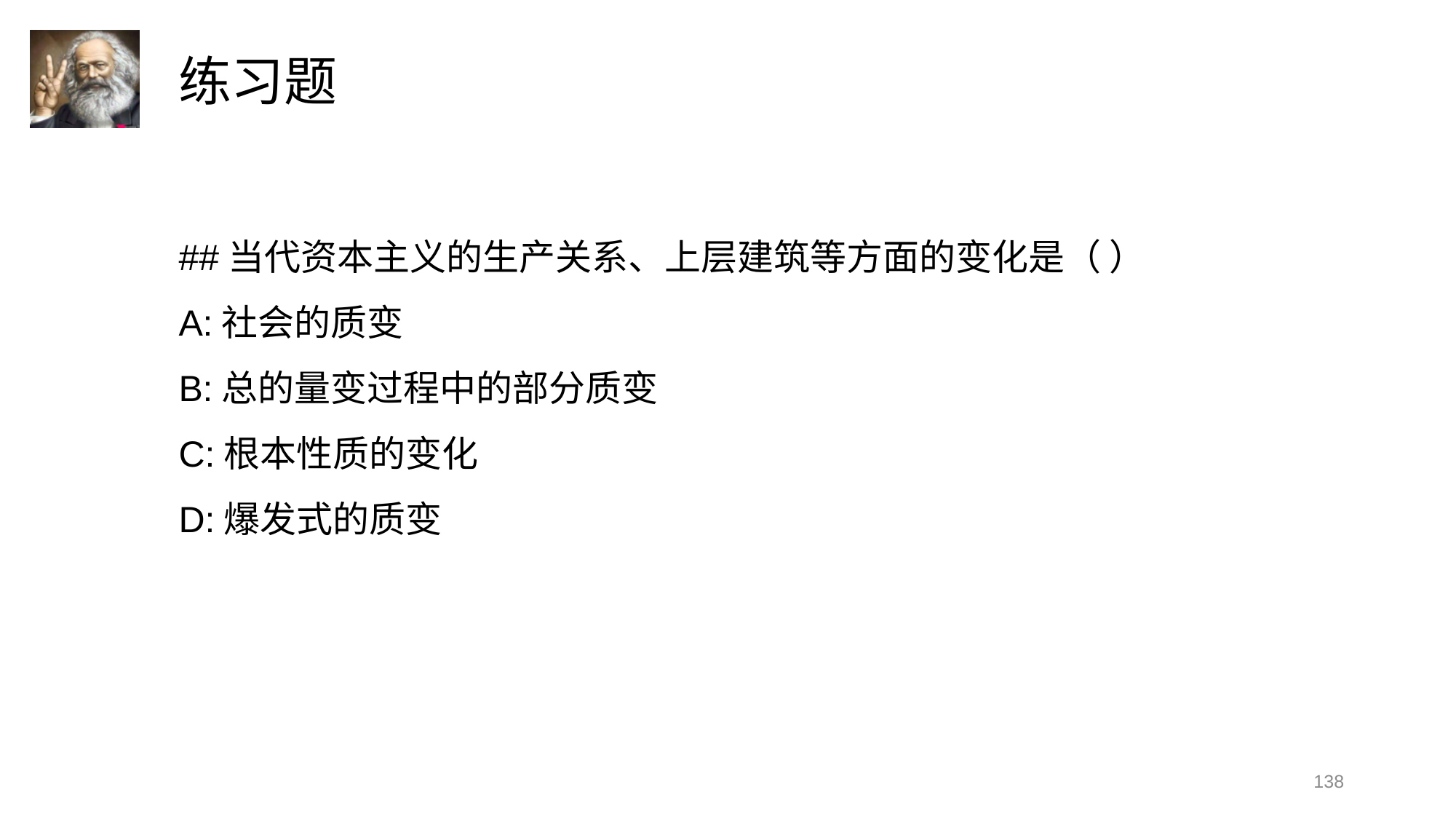

##当代资本主义的生产关系、上层建筑等方面的变化是（ ）
A:社会的质变
B:总的量变过程中的部分质变
C:根本性质的变化
D:爆发式的质变
138